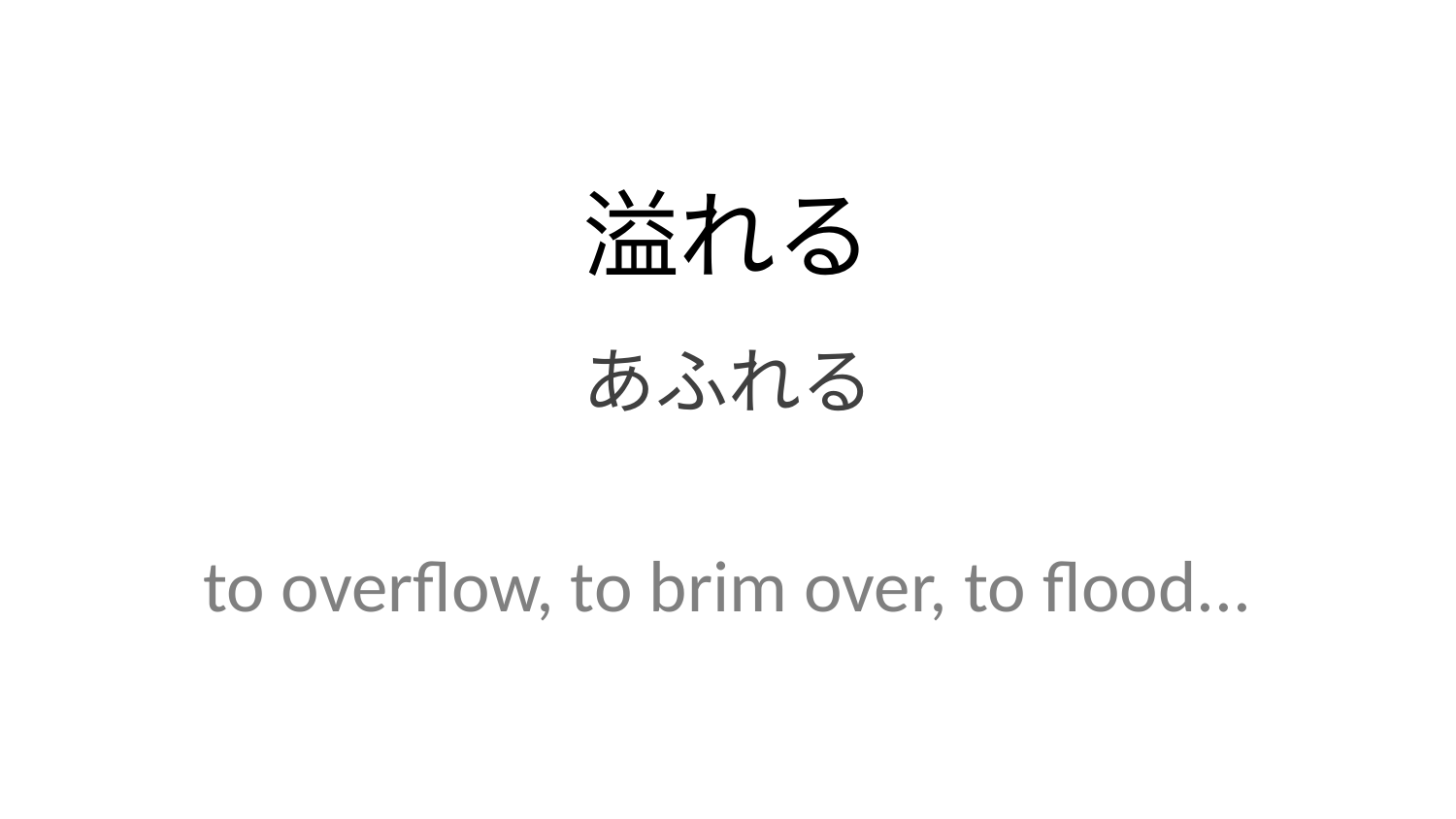

溢れる

あふれる
to overflow, to brim over, to flood...